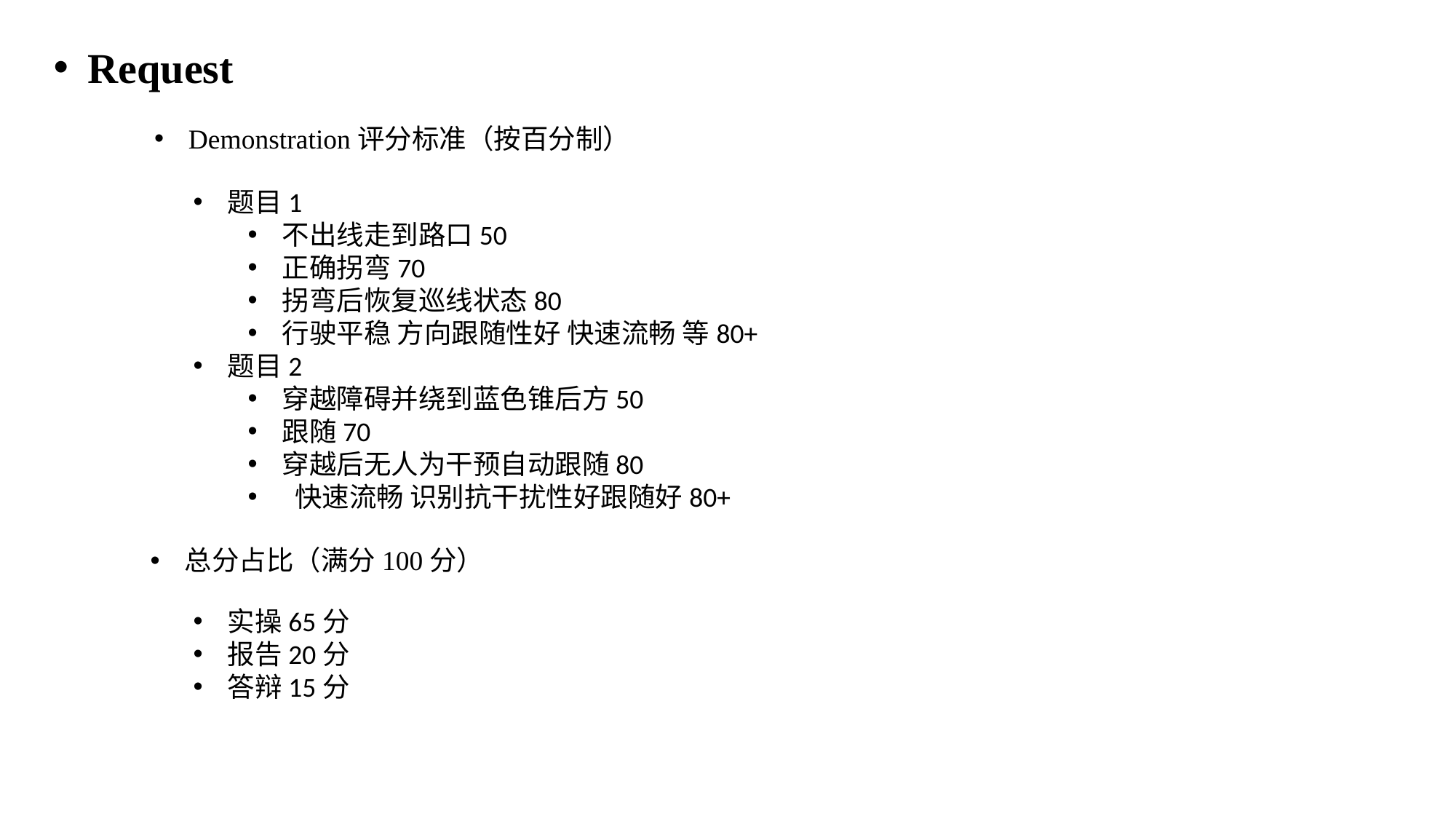

Request
Demonstration评分标准（按百分制）
题目1
不出线走到路口50
正确拐弯70
拐弯后恢复巡线状态80
行驶平稳 方向跟随性好 快速流畅 等80+
题目2
穿越障碍并绕到蓝色锥后方50
跟随70
穿越后无人为干预自动跟随80
 快速流畅 识别抗干扰性好跟随好80+
总分占比（满分100分）
实操65分
报告20分
答辩15分